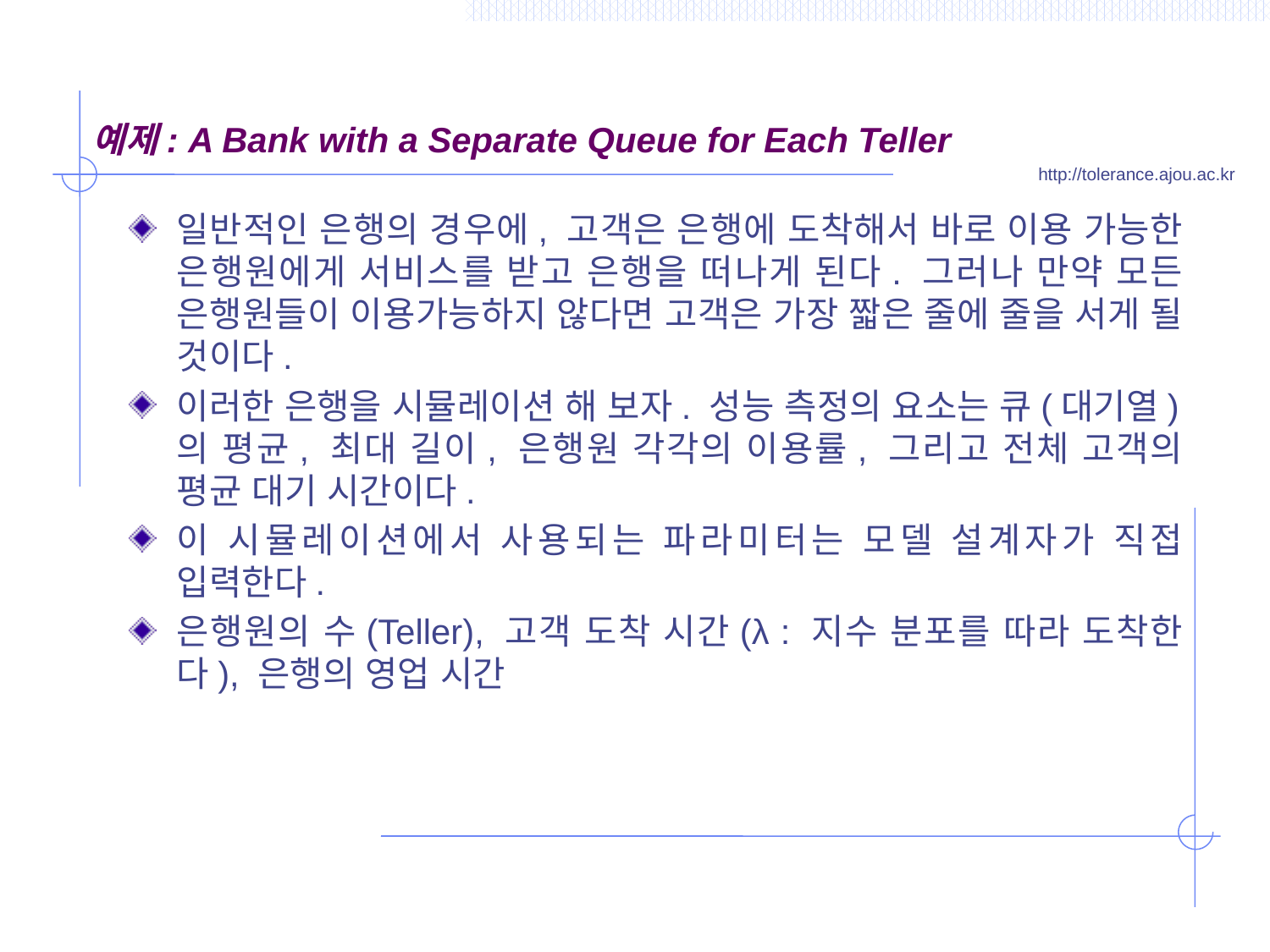

# 예제: A Bank with a Separate Queue for Each Teller
일반적인 은행의 경우에, 고객은 은행에 도착해서 바로 이용 가능한 은행원에게 서비스를 받고 은행을 떠나게 된다. 그러나 만약 모든 은행원들이 이용가능하지 않다면 고객은 가장 짧은 줄에 줄을 서게 될 것이다.
이러한 은행을 시뮬레이션 해 보자. 성능 측정의 요소는 큐(대기열)의 평균, 최대 길이, 은행원 각각의 이용률, 그리고 전체 고객의 평균 대기 시간이다.
이 시뮬레이션에서 사용되는 파라미터는 모델 설계자가 직접 입력한다.
은행원의 수(Teller), 고객 도착 시간(λ : 지수 분포를 따라 도착한다), 은행의 영업 시간